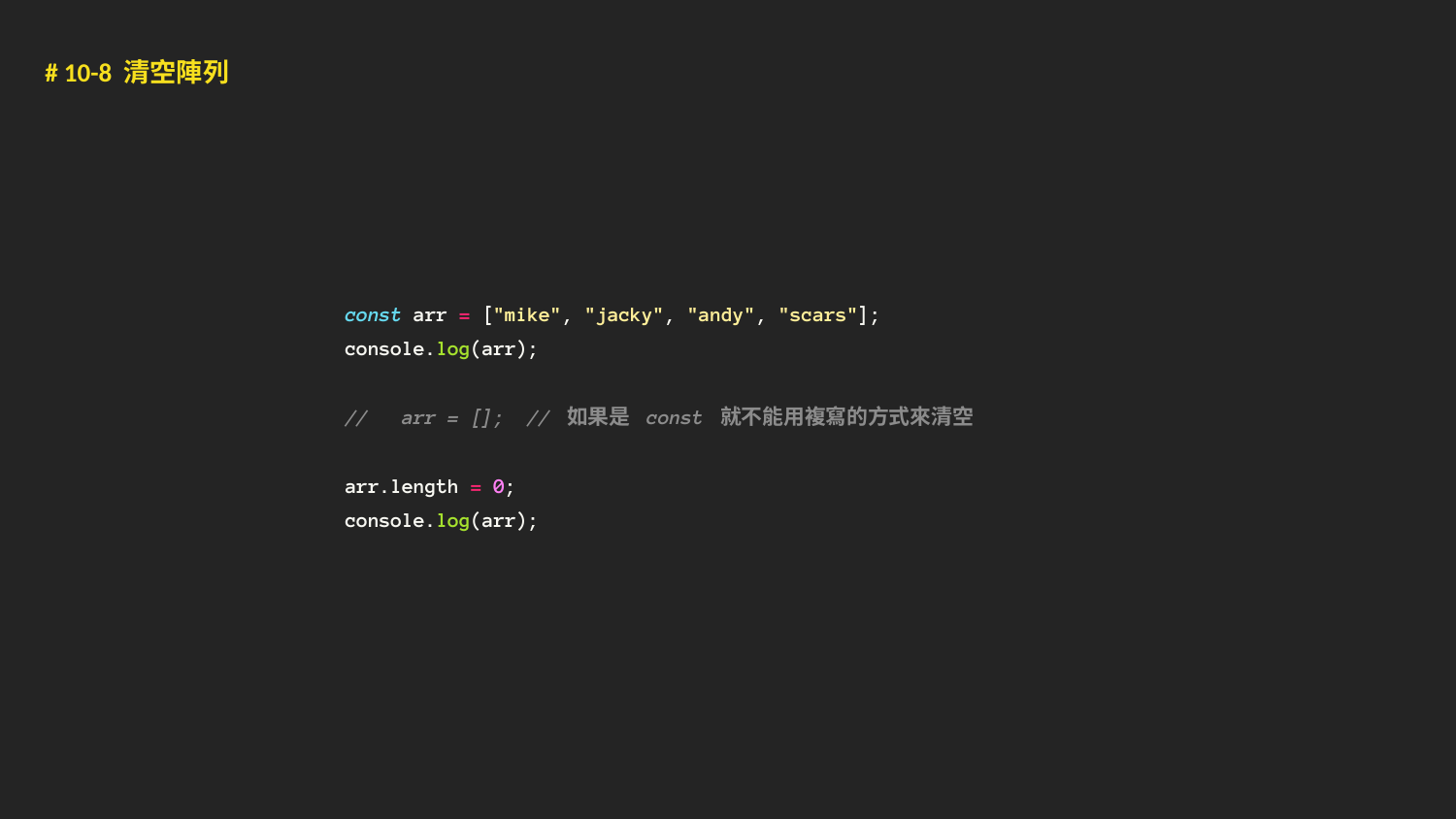

# 10-8 清空陣列
const arr = ["mike", "jacky", "andy", "scars"];
console.log(arr);

//   arr = [];  // 如果是 const 就不能用複寫的方式來清空

arr.length = 0;
console.log(arr);